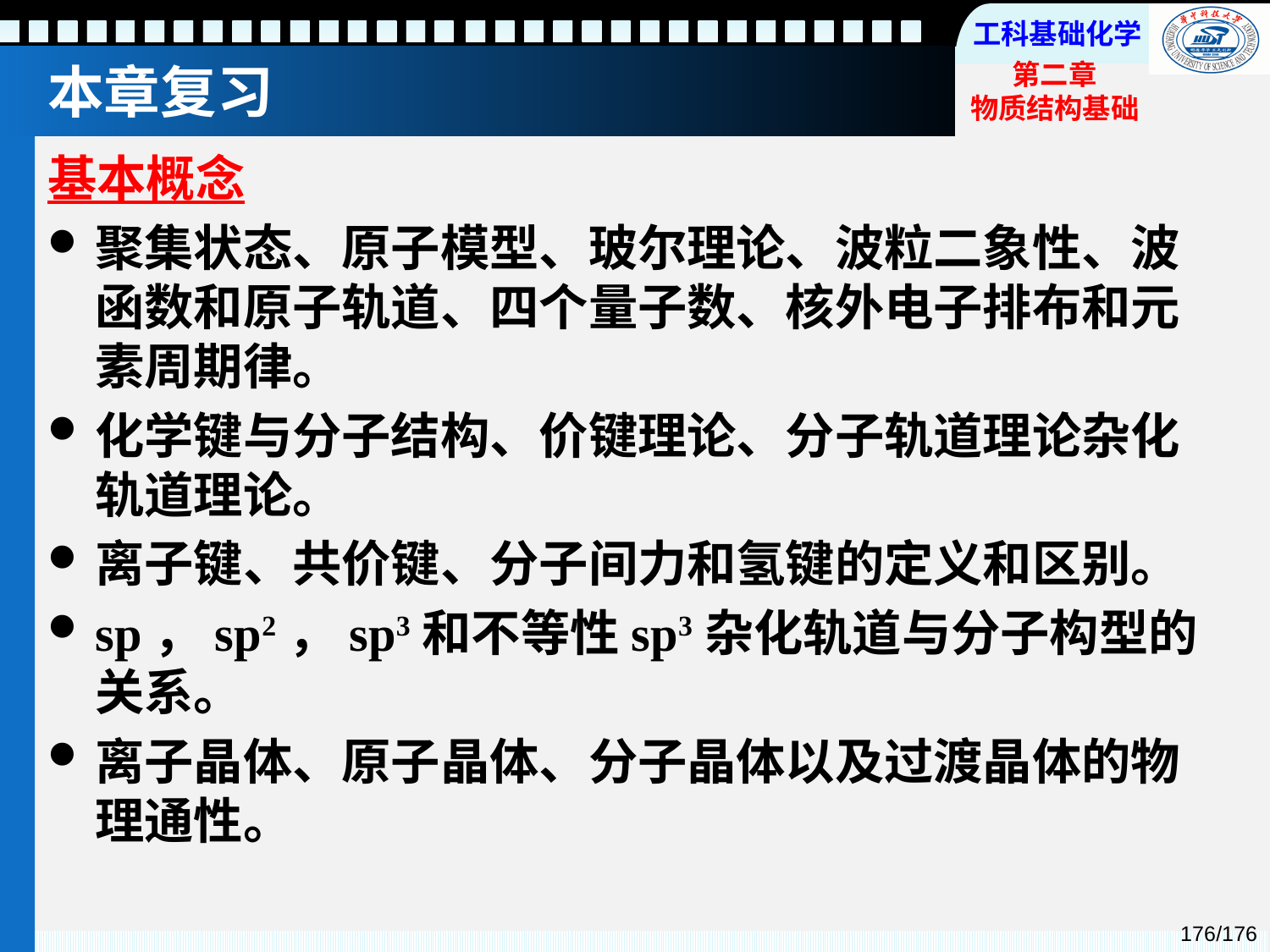

# 本章复习
基本概念
聚集状态、原子模型、玻尔理论、波粒二象性、波函数和原子轨道、四个量子数、核外电子排布和元素周期律。
化学键与分子结构、价键理论、分子轨道理论杂化轨道理论。
离子键、共价键、分子间力和氢键的定义和区别。
sp，sp2，sp3和不等性sp3杂化轨道与分子构型的关系。
离子晶体、原子晶体、分子晶体以及过渡晶体的物理通性。